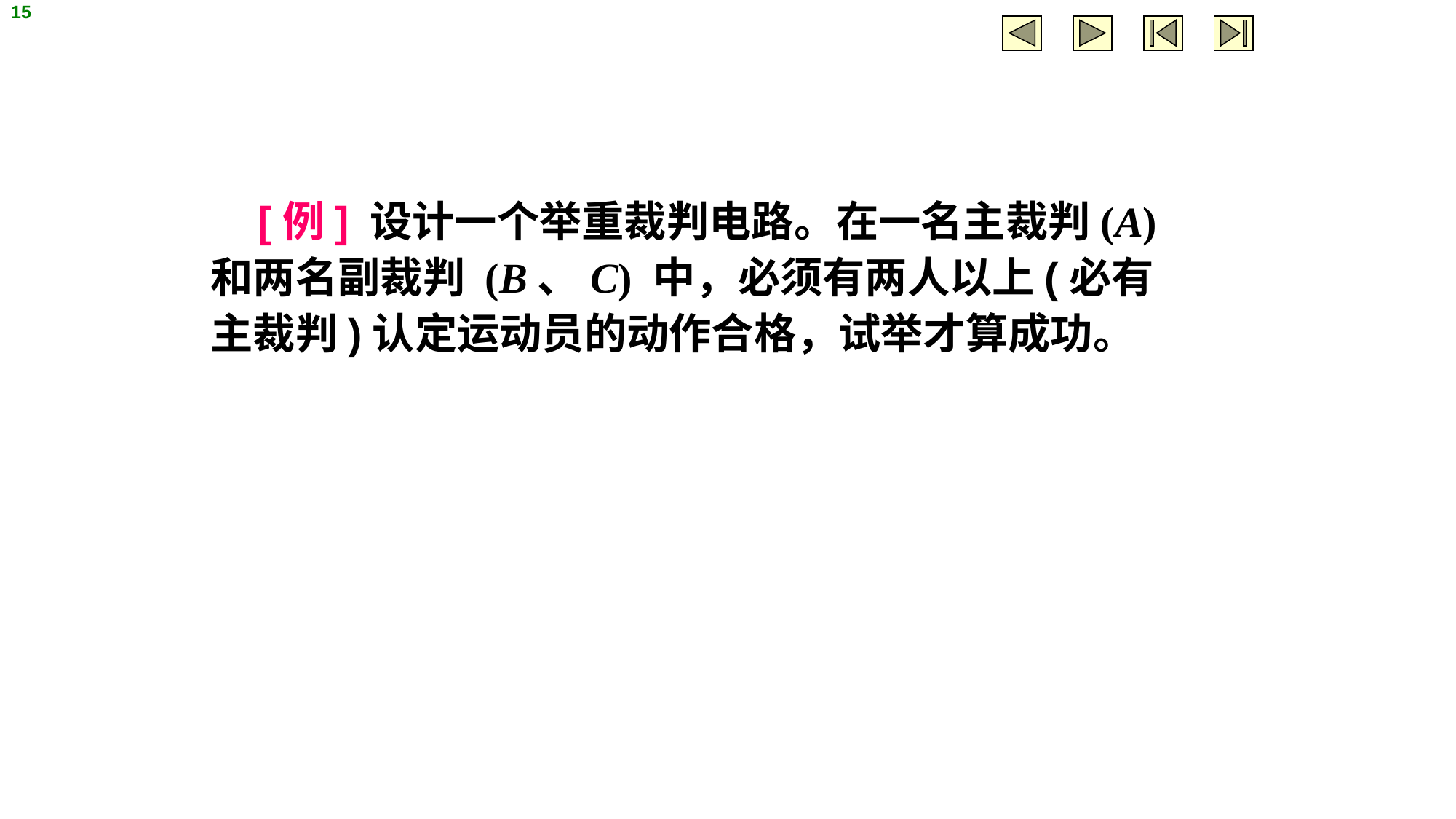

15

    [例] 设计一个举重裁判电路。在一名主裁判(A) 和两名副裁判 (B、C) 中，必须有两人以上(必有主裁判)认定运动员的动作合格，试举才算成功。